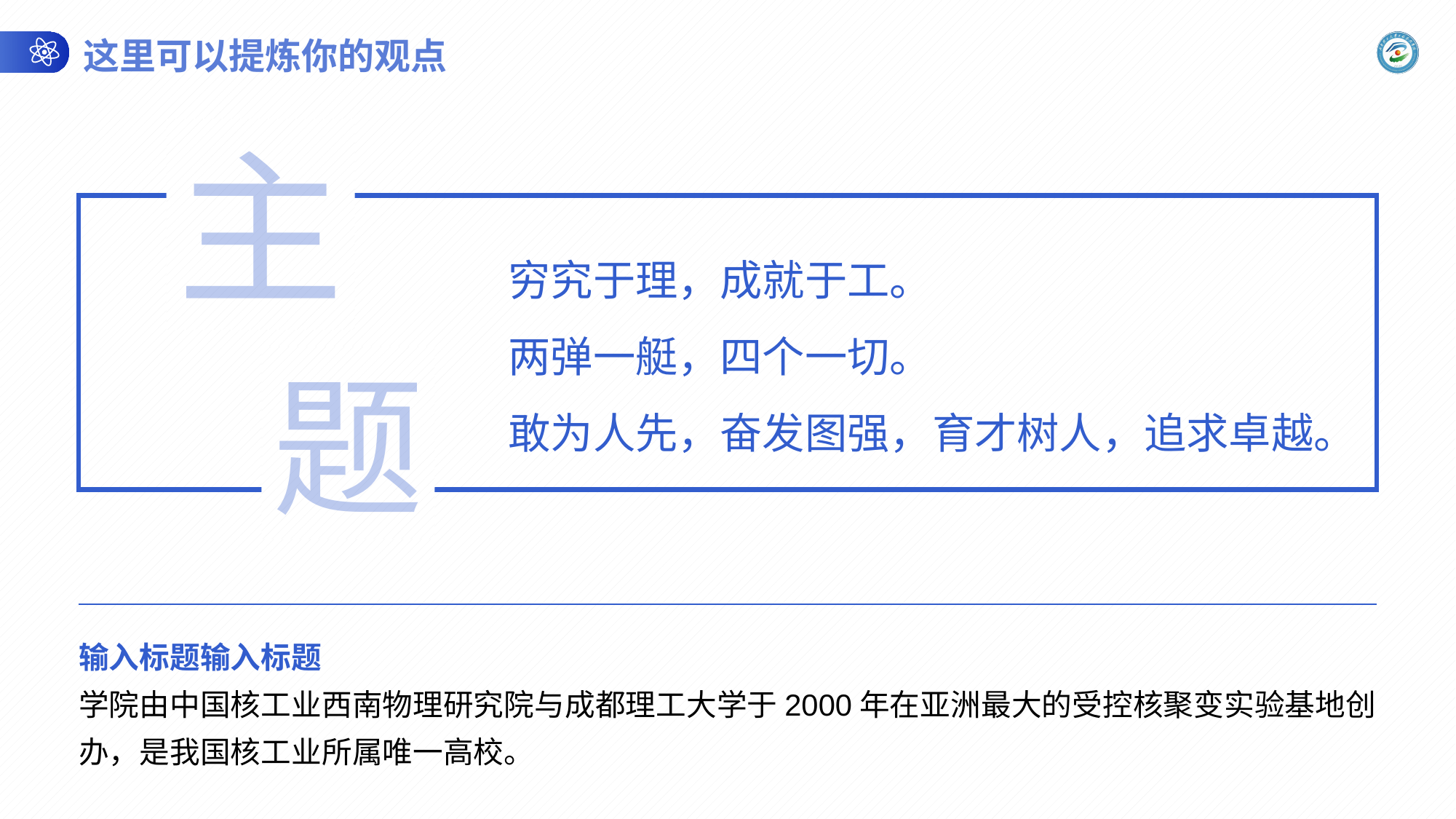

这里可以提炼你的观点
主
穷究于理，成就于工。
两弹一艇，四个一切。
敢为人先，奋发图强，育才树人，追求卓越。
题
输入标题输入标题
学院由中国核工业西南物理研究院与成都理工大学于2000年在亚洲最大的受控核聚变实验基地创办，是我国核工业所属唯一高校。